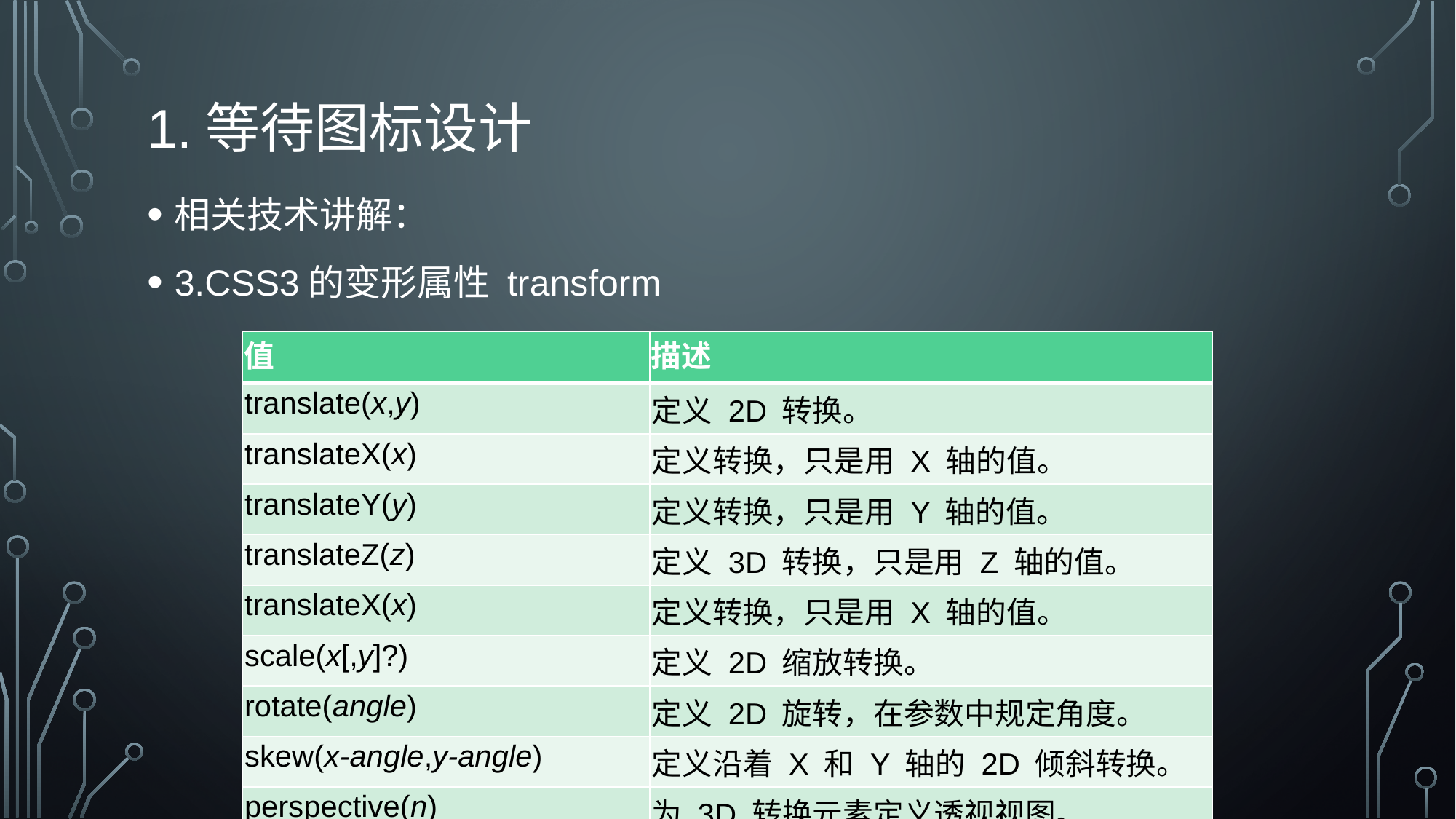

# 1.等待图标设计
相关技术讲解：
3.CSS3的变形属性 transform

| 值 | 描述 |
| --- | --- |
| translate(x,y) | 定义 2D 转换。 |
| translateX(x) | 定义转换，只是用 X 轴的值。 |
| translateY(y) | 定义转换，只是用 Y 轴的值。 |
| translateZ(z) | 定义 3D 转换，只是用 Z 轴的值。 |
| translateX(x) | 定义转换，只是用 X 轴的值。 |
| scale(x[,y]?) | 定义 2D 缩放转换。 |
| rotate(angle) | 定义 2D 旋转，在参数中规定角度。 |
| skew(x-angle,y-angle) | 定义沿着 X 和 Y 轴的 2D 倾斜转换。 |
| perspective(n) | 为 3D 转换元素定义透视视图。 |